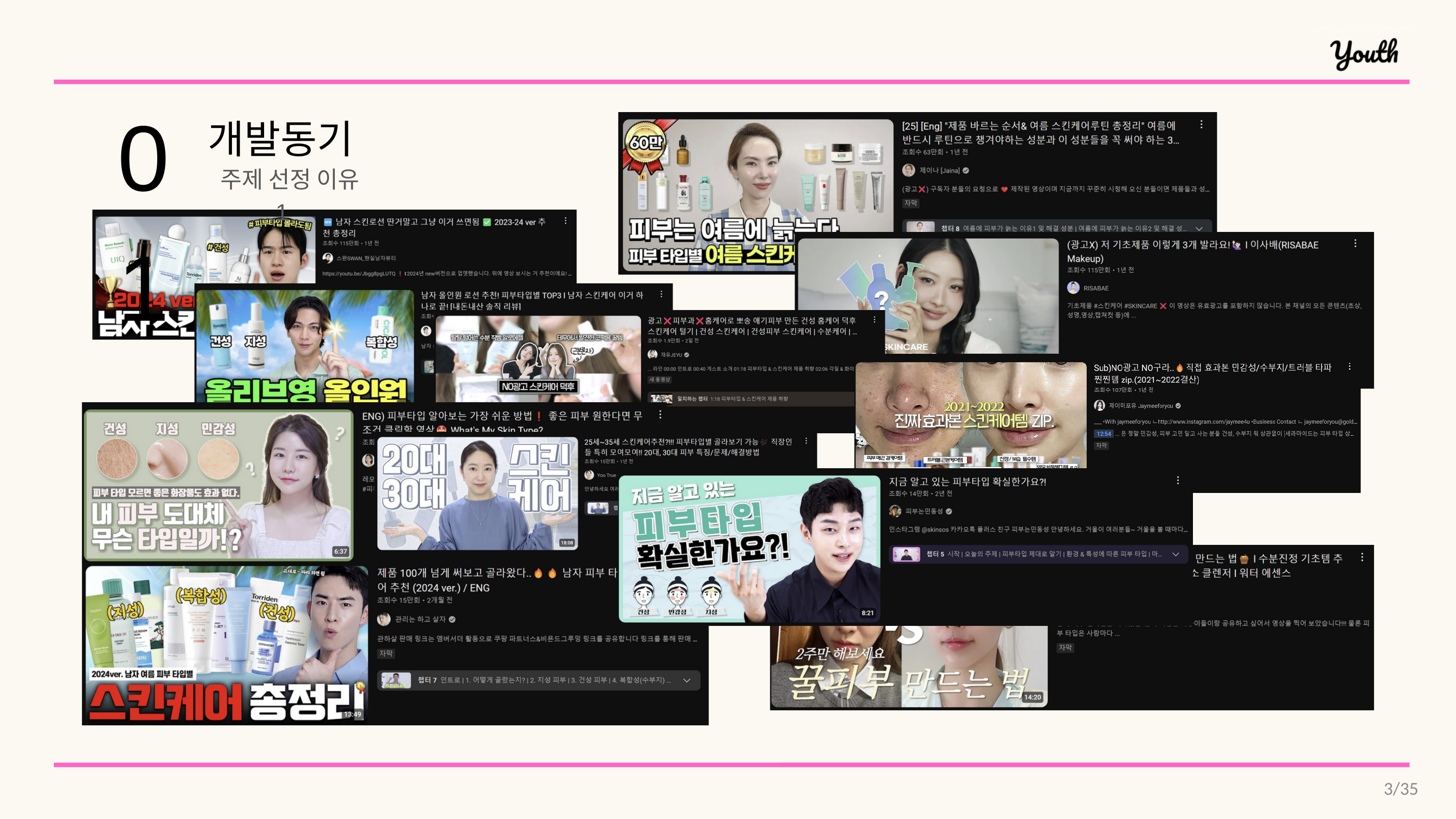

01

개발동기

   주제 선정 이유  1

3/35